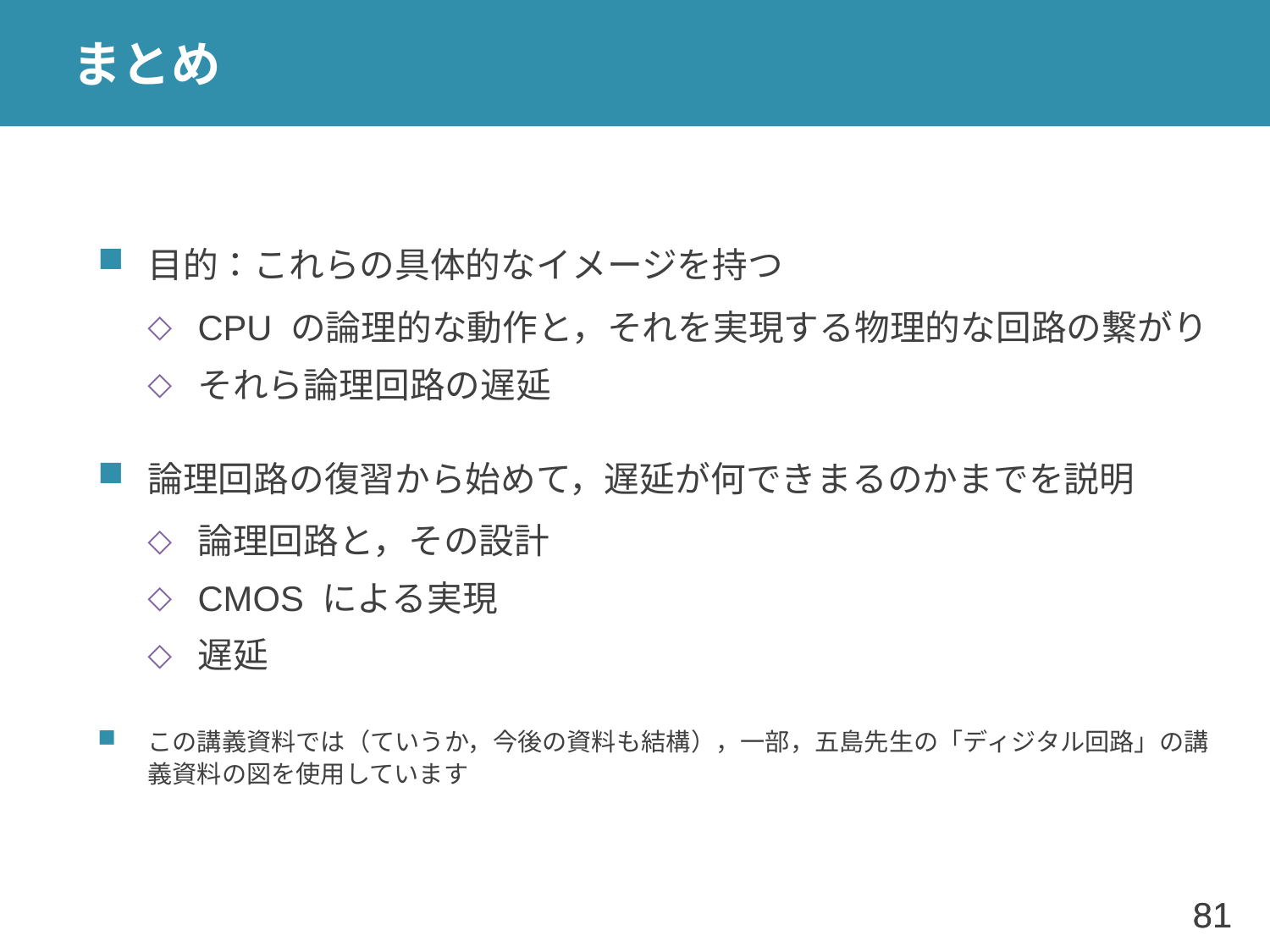

# まとめ
目的：これらの具体的なイメージを持つ
CPU の論理的な動作と，それを実現する物理的な回路の繋がり
それら論理回路の遅延
論理回路の復習から始めて，遅延が何できまるのかまでを説明
論理回路と，その設計
CMOS による実現
遅延
この講義資料では（ていうか，今後の資料も結構），一部，五島先生の「ディジタル回路」の講義資料の図を使用しています